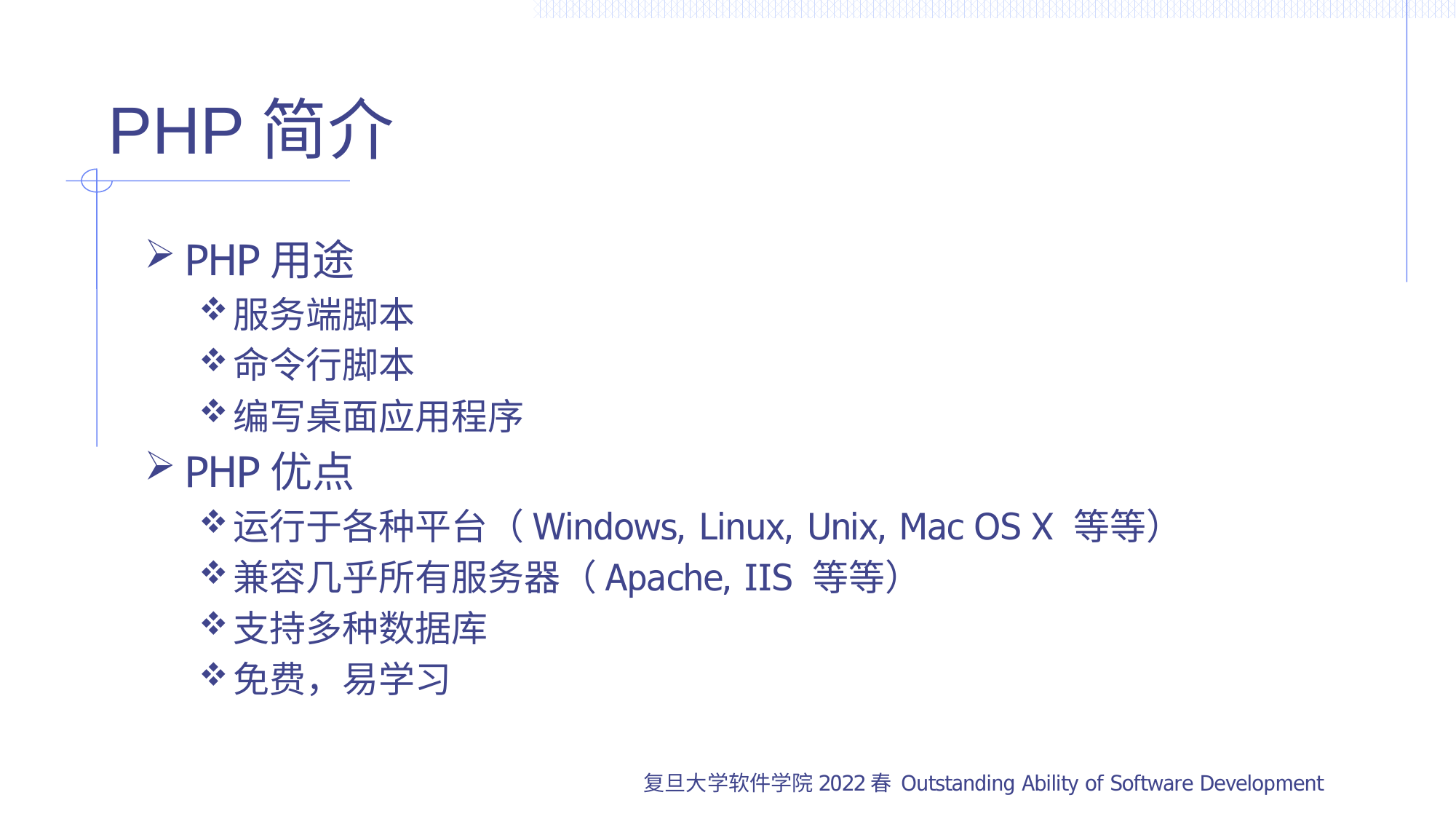

# PHP简介
PHP用途
服务端脚本
命令行脚本
编写桌面应用程序
PHP优点
运行于各种平台（Windows, Linux, Unix, Mac OS X 等等）
兼容几乎所有服务器（Apache, IIS 等等）
支持多种数据库
免费，易学习